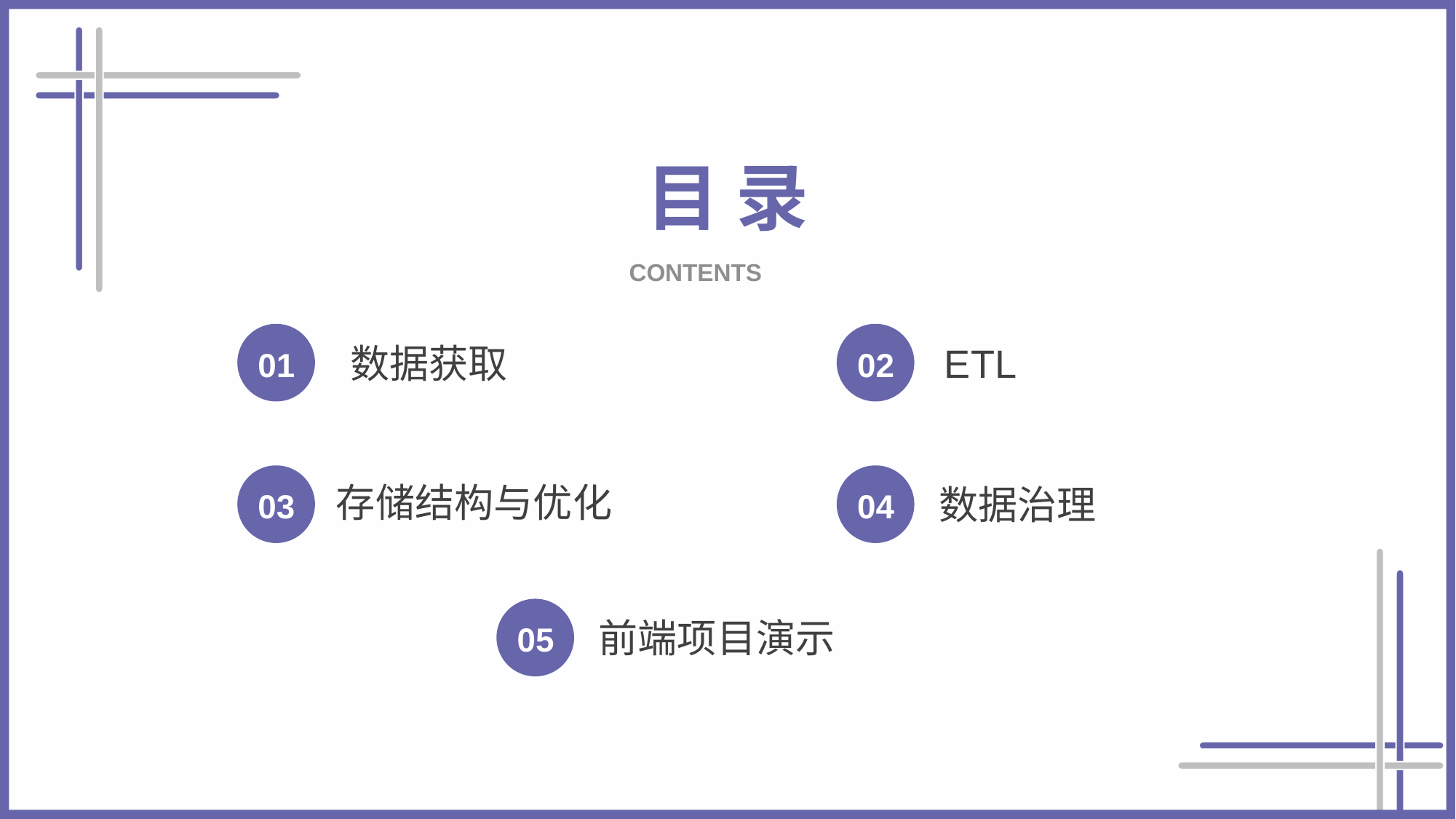

目 录
CONTENTS

01
数据获取

02
ETL

03
存储结构与优化

04
数据治理

05
前端项目演示